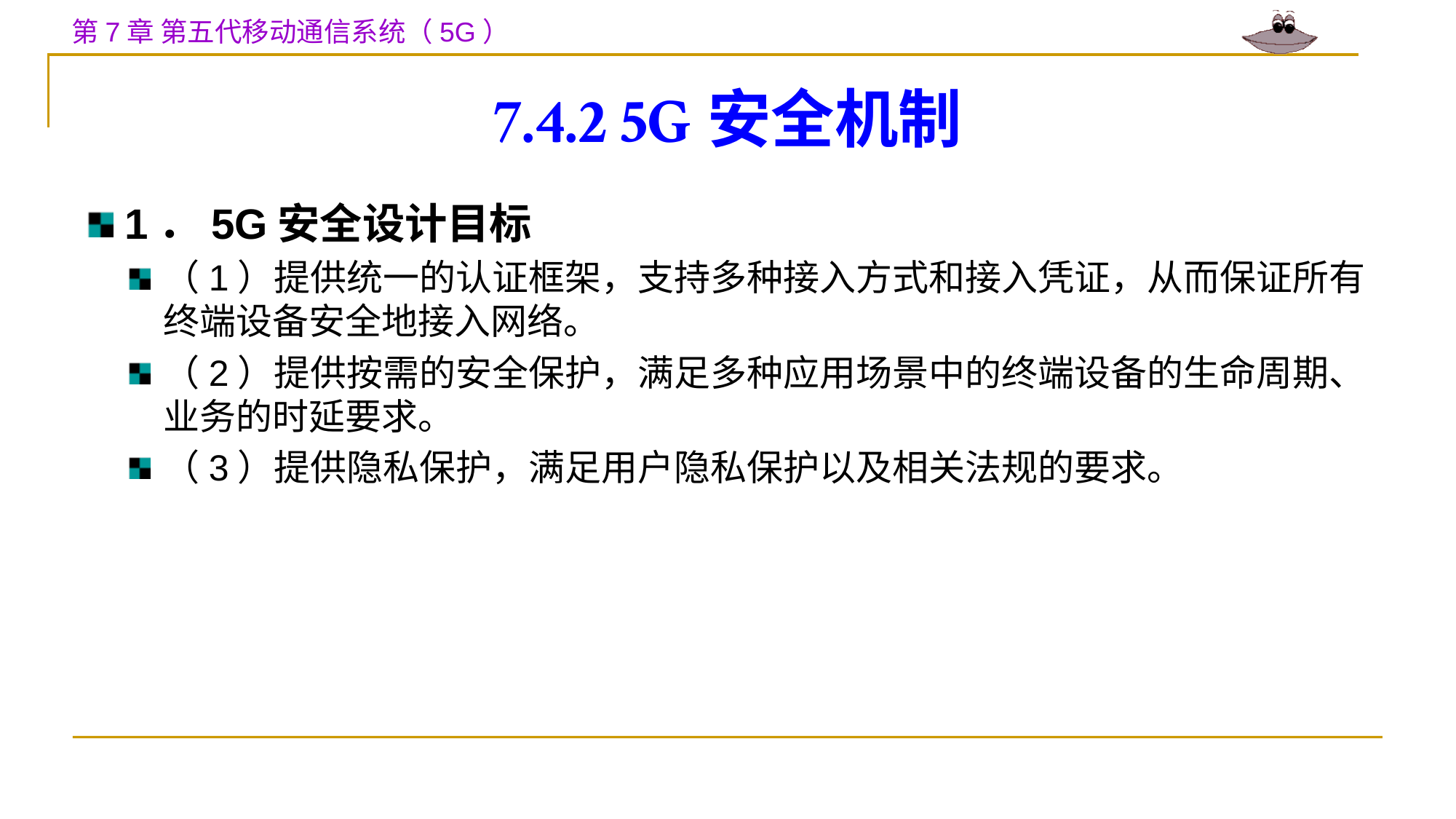

# 7.4.2 5G安全机制
1．5G安全设计目标
（1）提供统一的认证框架，支持多种接入方式和接入凭证，从而保证所有终端设备安全地接入网络。
（2）提供按需的安全保护，满足多种应用场景中的终端设备的生命周期、业务的时延要求。
（3）提供隐私保护，满足用户隐私保护以及相关法规的要求。